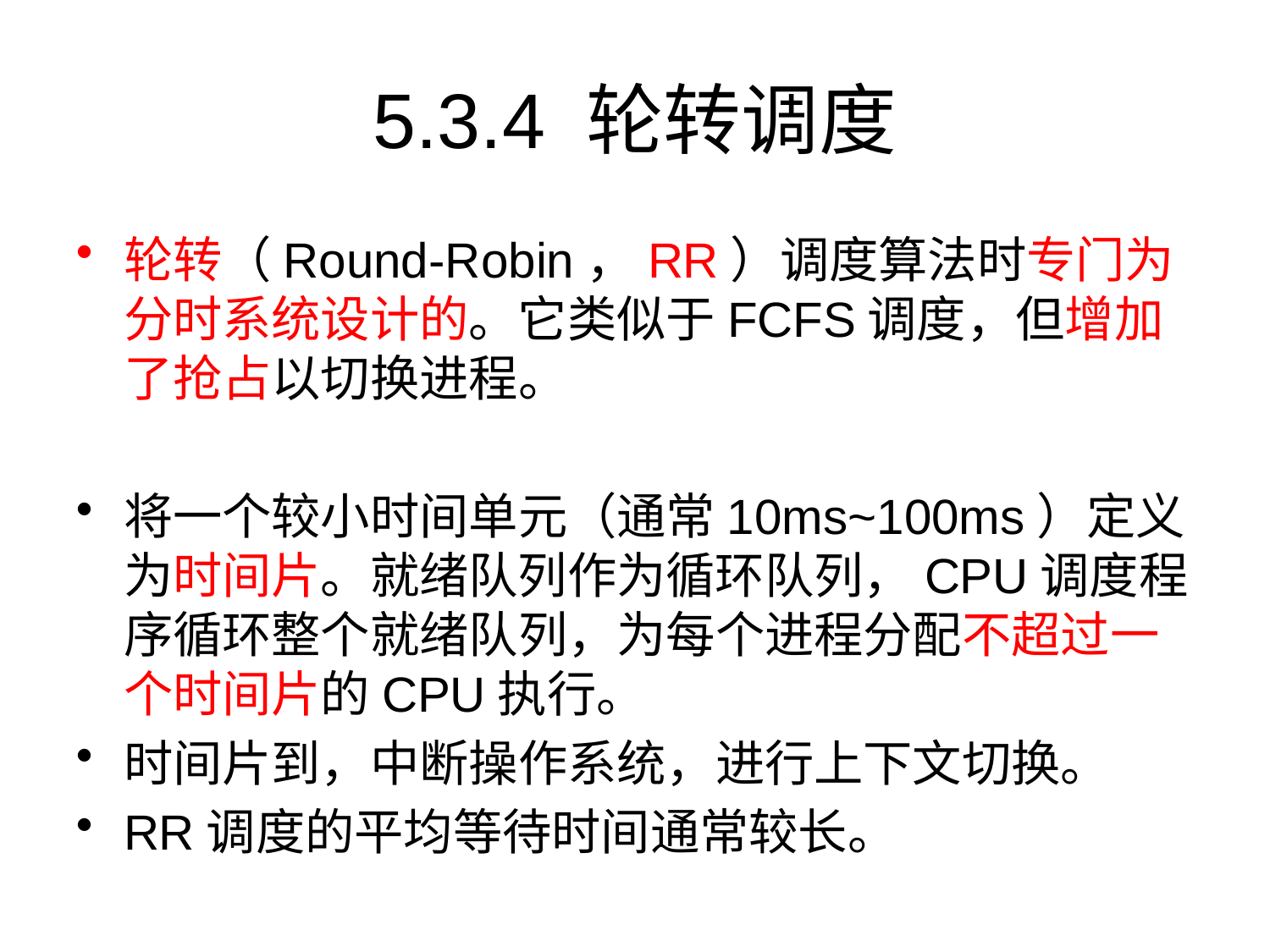

# 5.3.4 轮转调度
轮转（Round-Robin，RR）调度算法时专门为分时系统设计的。它类似于FCFS调度，但增加了抢占以切换进程。

将一个较小时间单元（通常10ms~100ms）定义为时间片。就绪队列作为循环队列，CPU调度程序循环整个就绪队列，为每个进程分配不超过一个时间片的CPU执行。
时间片到，中断操作系统，进行上下文切换。
RR调度的平均等待时间通常较长。